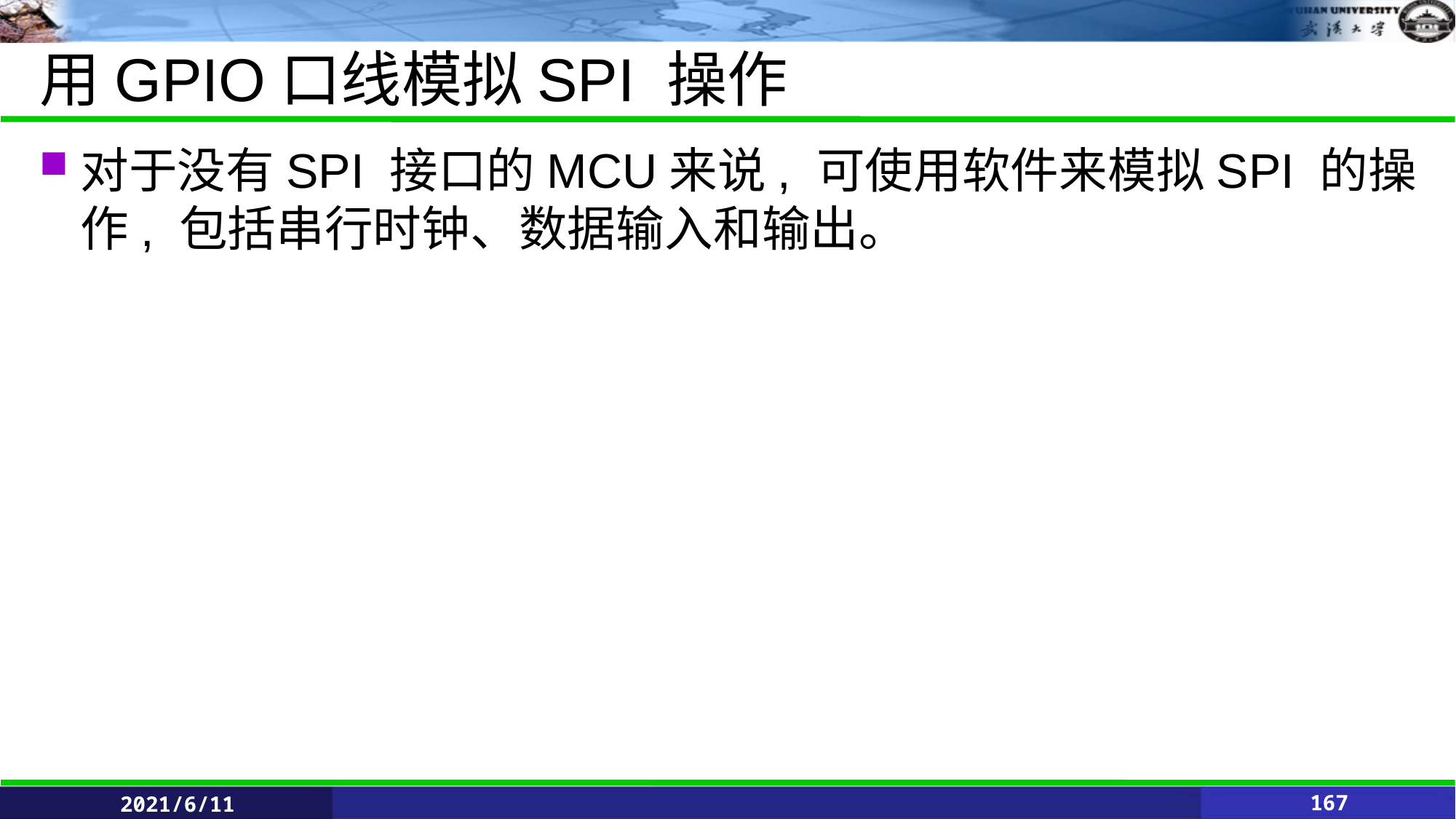

# 用GPIO口线模拟SPI 操作
对于没有SPI 接口的MCU来说, 可使用软件来模拟SPI 的操作, 包括串行时钟、数据输入和输出。
2021/6/11

167